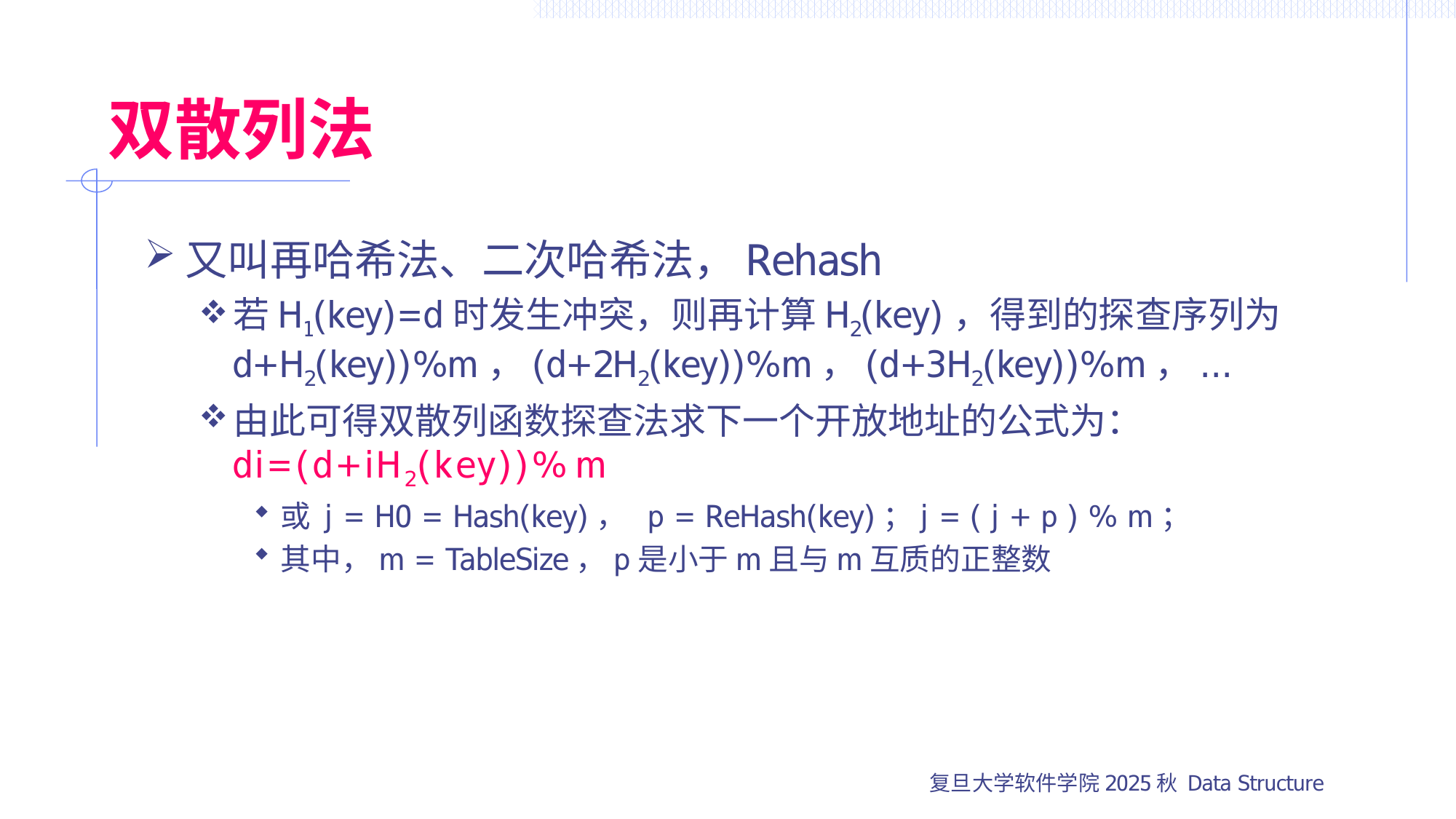

# 双散列法
又叫再哈希法、二次哈希法，Rehash
若H1(key)=d时发生冲突，则再计算H2(key)，得到的探查序列为d+H2(key))%m，(d+2H2(key))%m，(d+3H2(key))%m，...
由此可得双散列函数探查法求下一个开放地址的公式为： di=(d+iH2(key))%m
或 j = H0 = Hash(key)，  p = ReHash(key)；j = ( j + p ) % m；
其中，m = TableSize，p是小于m且与m互质的正整数